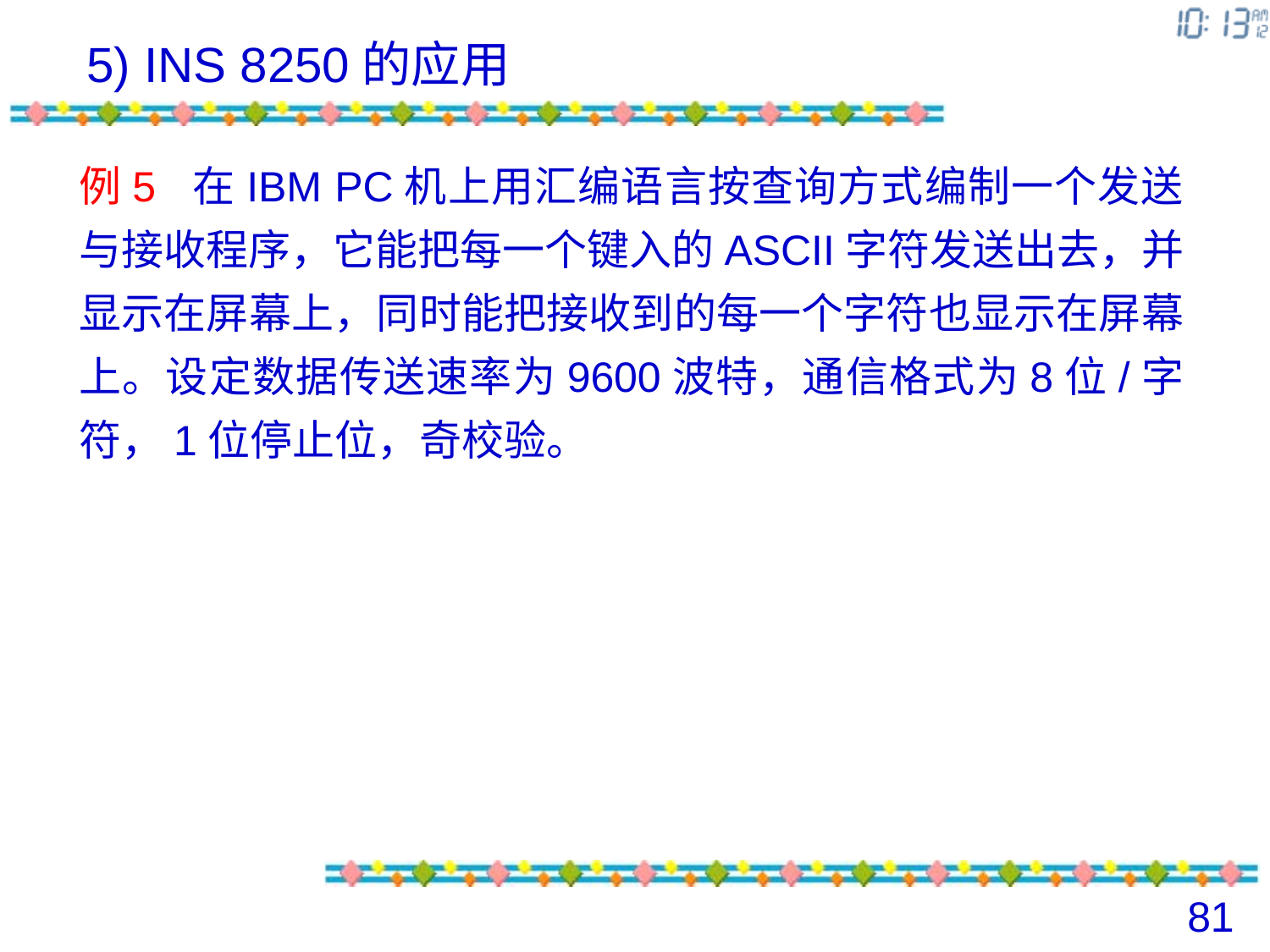

5) INS 8250的应用
例5  在IBM PC机上用汇编语言按查询方式编制一个发送与接收程序，它能把每一个键入的ASCII字符发送出去，并显示在屏幕上，同时能把接收到的每一个字符也显示在屏幕上。设定数据传送速率为9600波特，通信格式为8位/字符，1位停止位，奇校验。